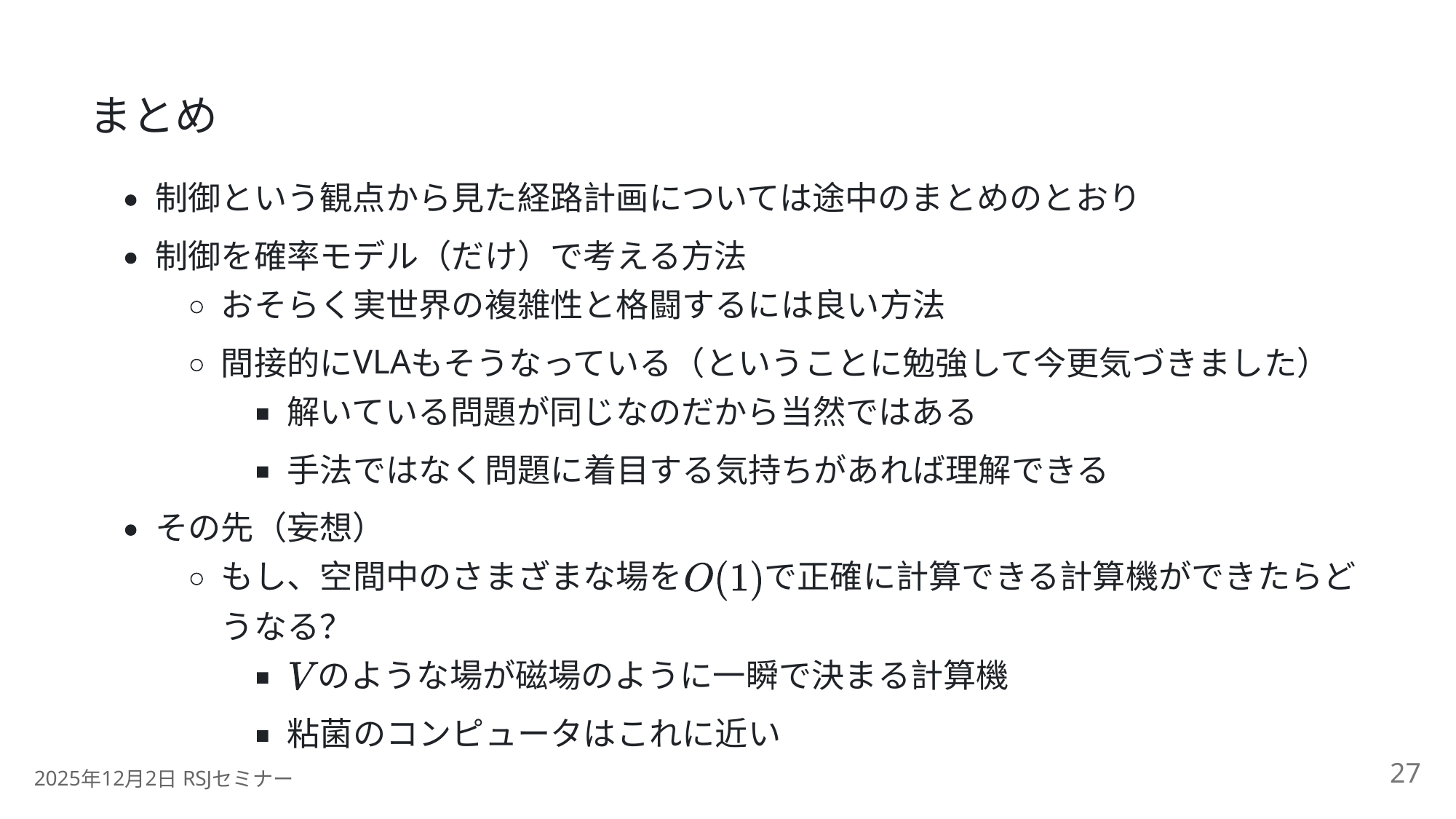

まとめ
制御という観点から見た経路計画については途中のまとめのとおり

制御を確率モデル（だけ）で考える方法

おそらく実世界の複雑性と格闘するには良い方法

VLA
間接的に
もそうなっている（ということに勉強して今更気づきました）

解いている問題が同じなのだから当然ではある

手法ではなく問題に着目する気持ちがあれば理解できる

その先（妄想）

もし、空間中のさまざまな場を
で正確に計算できる計算機ができたらど

うなる？
のような場が磁場のように一瞬で決まる計算機

粘菌のコンピュータはこれに近い

27
2025
12
2
 RSJ
年
月
日
セミナー